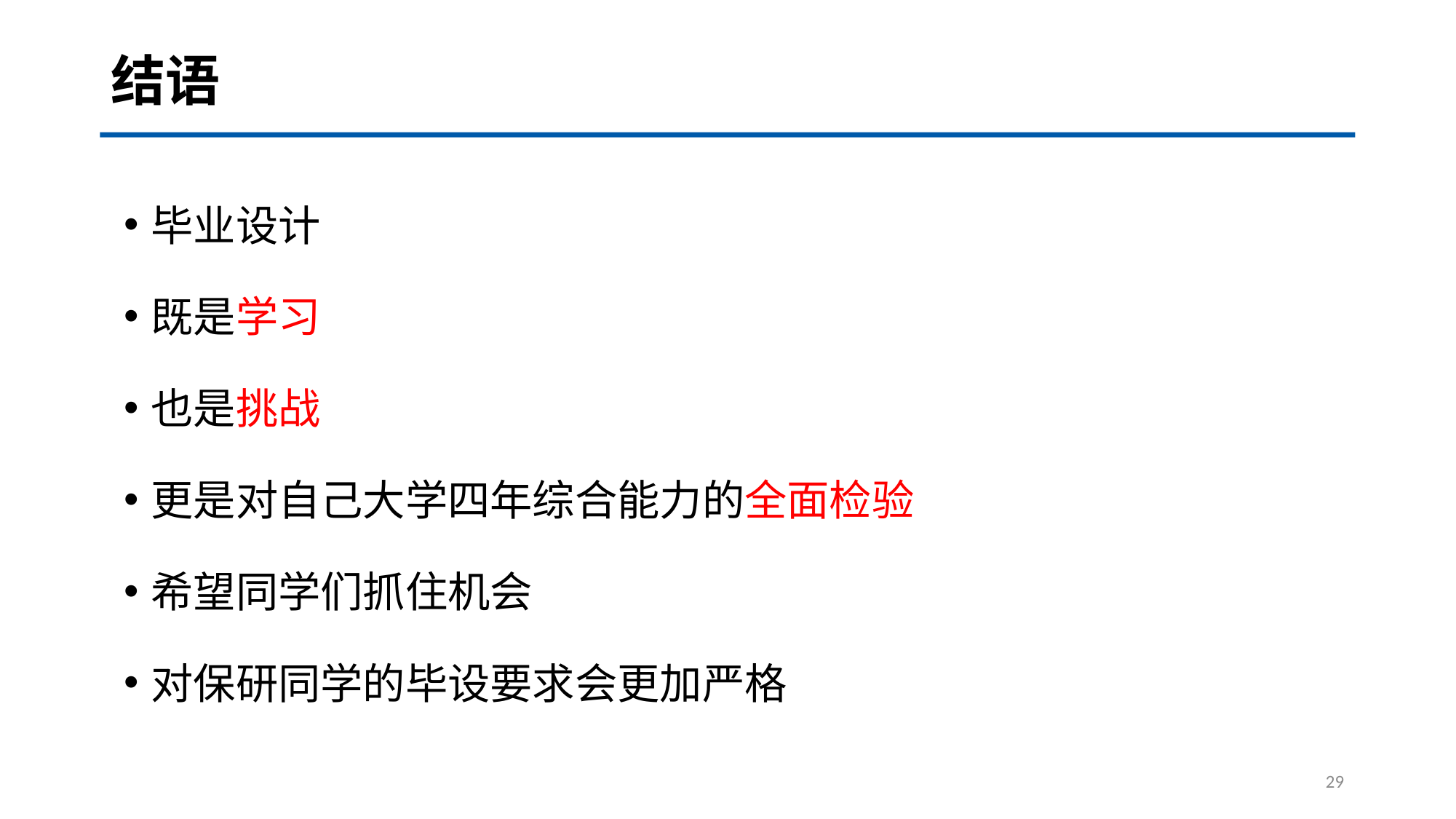

# 结语
毕业设计
既是学习
也是挑战
更是对自己大学四年综合能力的全面检验
希望同学们抓住机会
对保研同学的毕设要求会更加严格
29